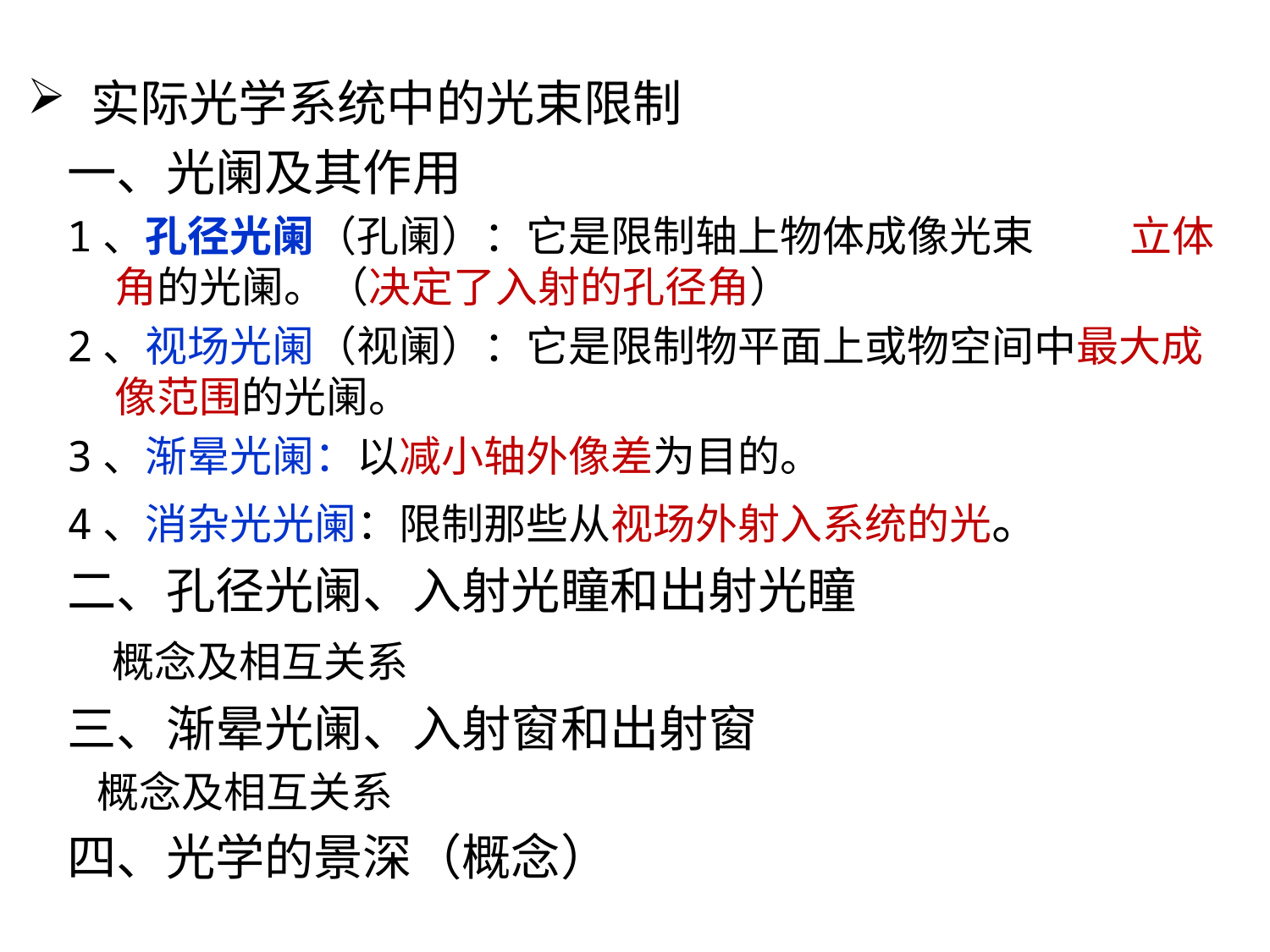

实际光学系统中的光束限制
一、光阑及其作用
1、孔径光阑（孔阑）：它是限制轴上物体成像光束          立体角的光阑。（决定了入射的孔径角）
2、视场光阑（视阑）：它是限制物平面上或物空间中最大成像范围的光阑。
3、渐晕光阑：以减小轴外像差为目的。
4、消杂光光阑：限制那些从视场外射入系统的光。
二、孔径光阑、入射光瞳和出射光瞳
   概念及相互关系
三、渐晕光阑、入射窗和出射窗
  概念及相互关系
四、光学的景深（概念）